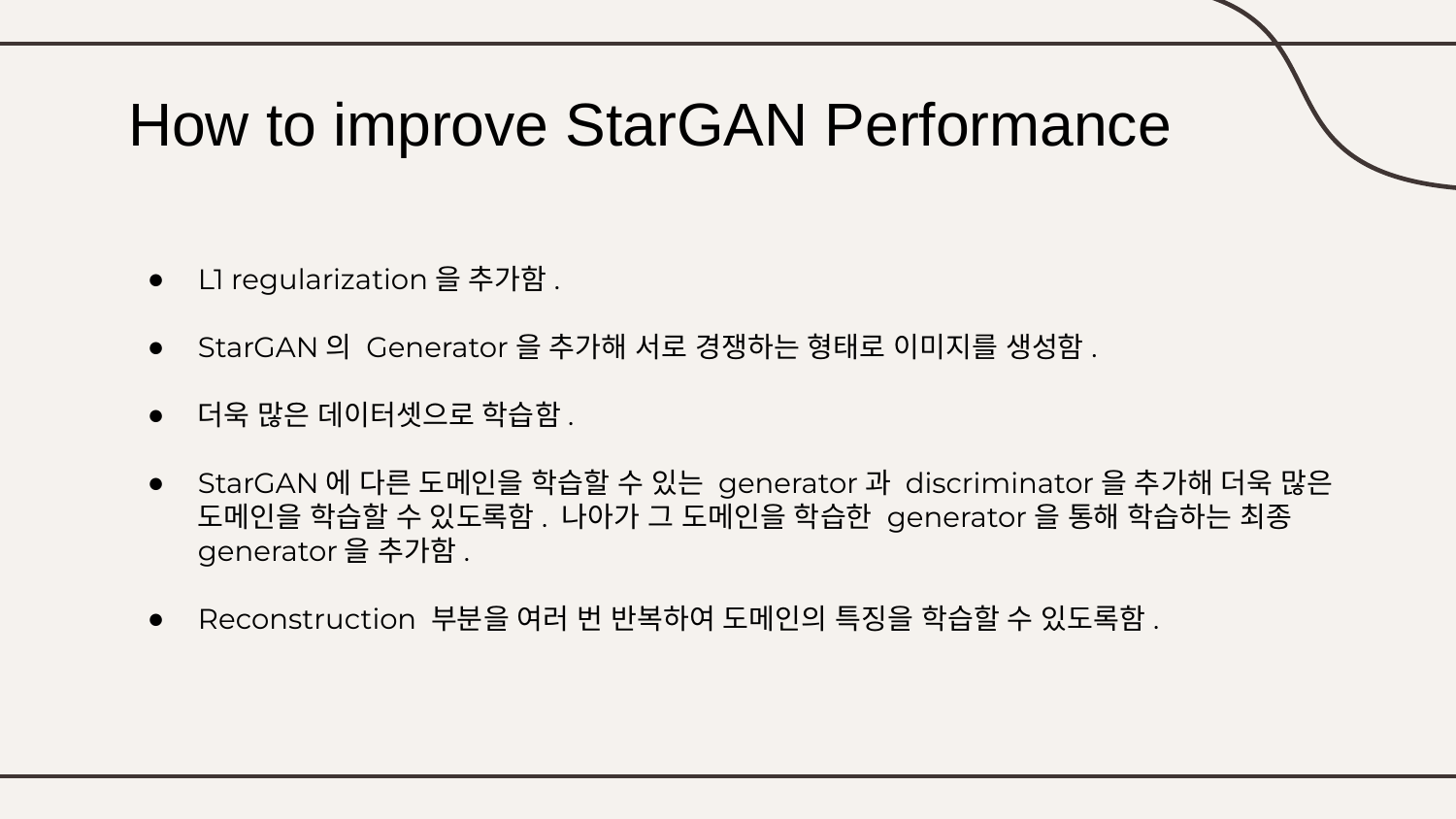

# How to improve StarGAN Performance
L1 regularization을 추가함.

StarGAN의 Generator을 추가해 서로 경쟁하는 형태로 이미지를 생성함.

더욱 많은 데이터셋으로 학습함.

StarGAN에 다른 도메인을 학습할 수 있는 generator과 discriminator을 추가해 더욱 많은 도메인을 학습할 수 있도록함. 나아가 그 도메인을 학습한 generator을 통해 학습하는 최종 generator을 추가함.

Reconstruction 부분을 여러 번 반복하여 도메인의 특징을 학습할 수 있도록함.